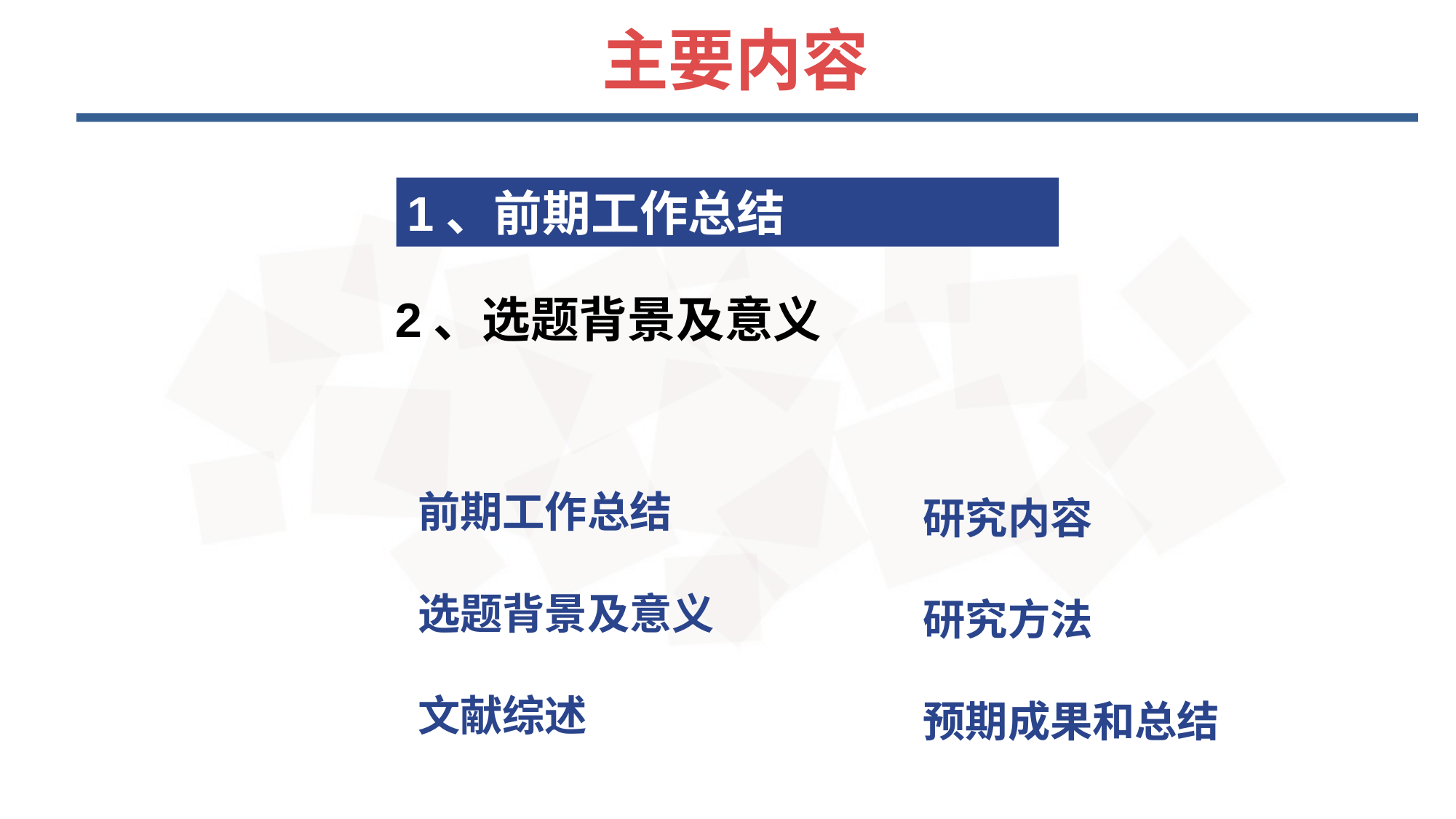

主要内容

1、前期工作总结
2、选题背景及意义
前期工作总结
选题背景及意义
文献综述

研究内容
研究方法
预期成果和总结